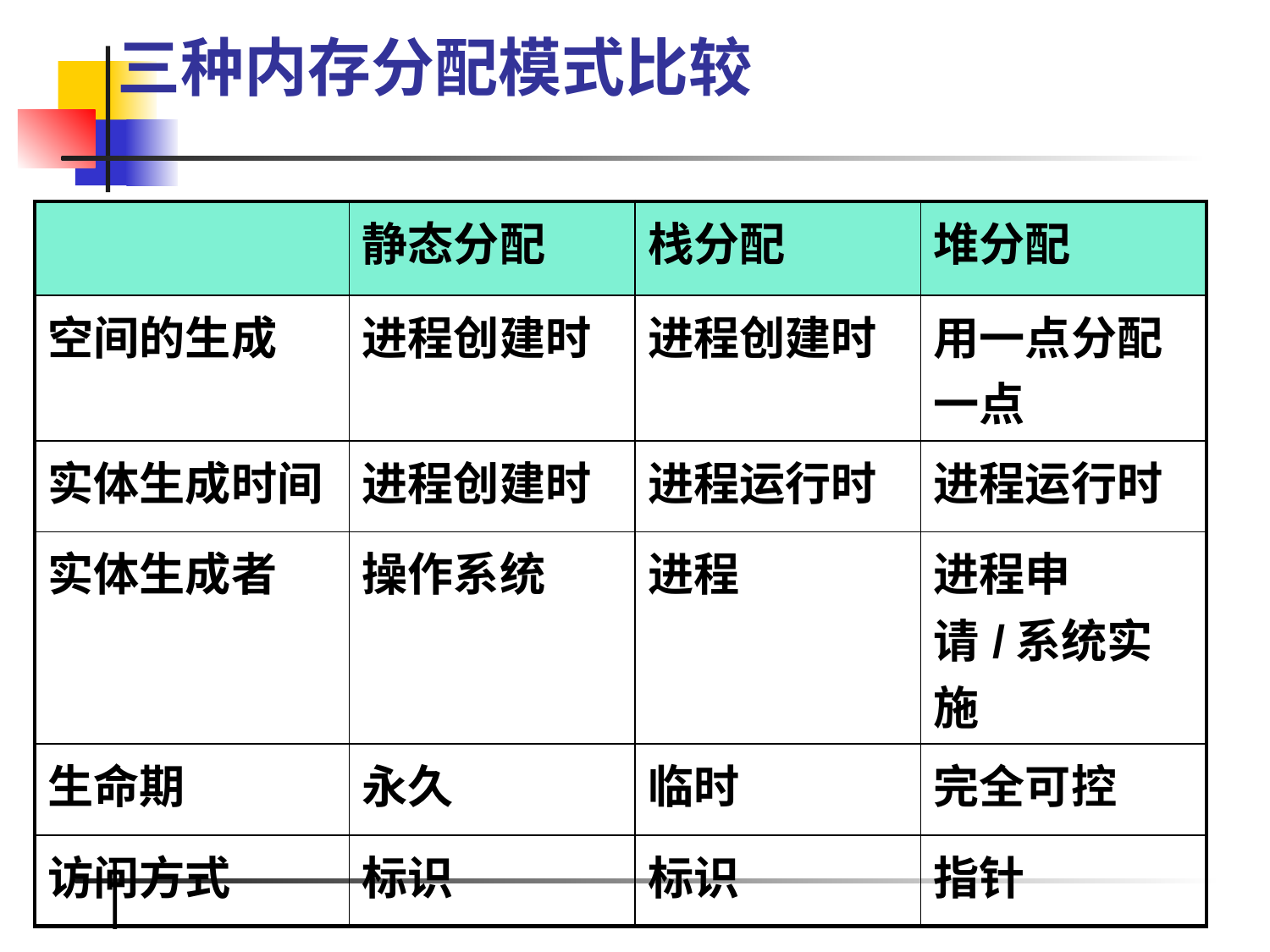

# 三种内存分配模式比较
|  | 静态分配 | 栈分配 | 堆分配 |
| --- | --- | --- | --- |
| 空间的生成 | 进程创建时 | 进程创建时 | 用一点分配一点 |
| 实体生成时间 | 进程创建时 | 进程运行时 | 进程运行时 |
| 实体生成者 | 操作系统 | 进程 | 进程申请/系统实施 |
| 生命期 | 永久 | 临时 | 完全可控 |
| 访问方式 | 标识 | 标识 | 指针 |